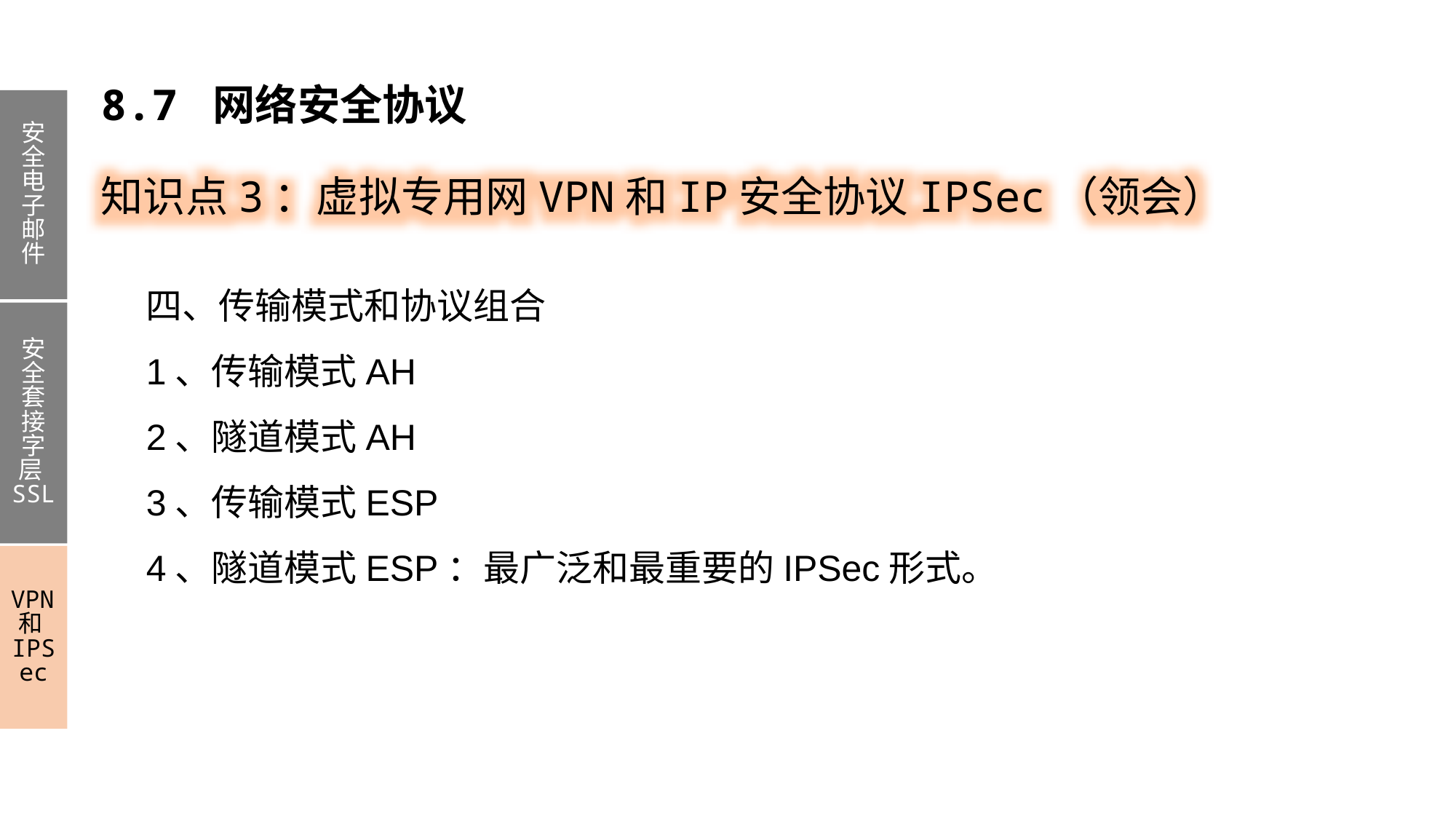

8.7 网络安全协议
安全电子邮件
安全套接字层SSL
VPN和IPSec
知识点3：虚拟专用网VPN和IP安全协议IPSec（领会）
四、传输模式和协议组合
1、传输模式AH
2、隧道模式AH
3、传输模式ESP
4、隧道模式ESP：最广泛和最重要的IPSec形式。